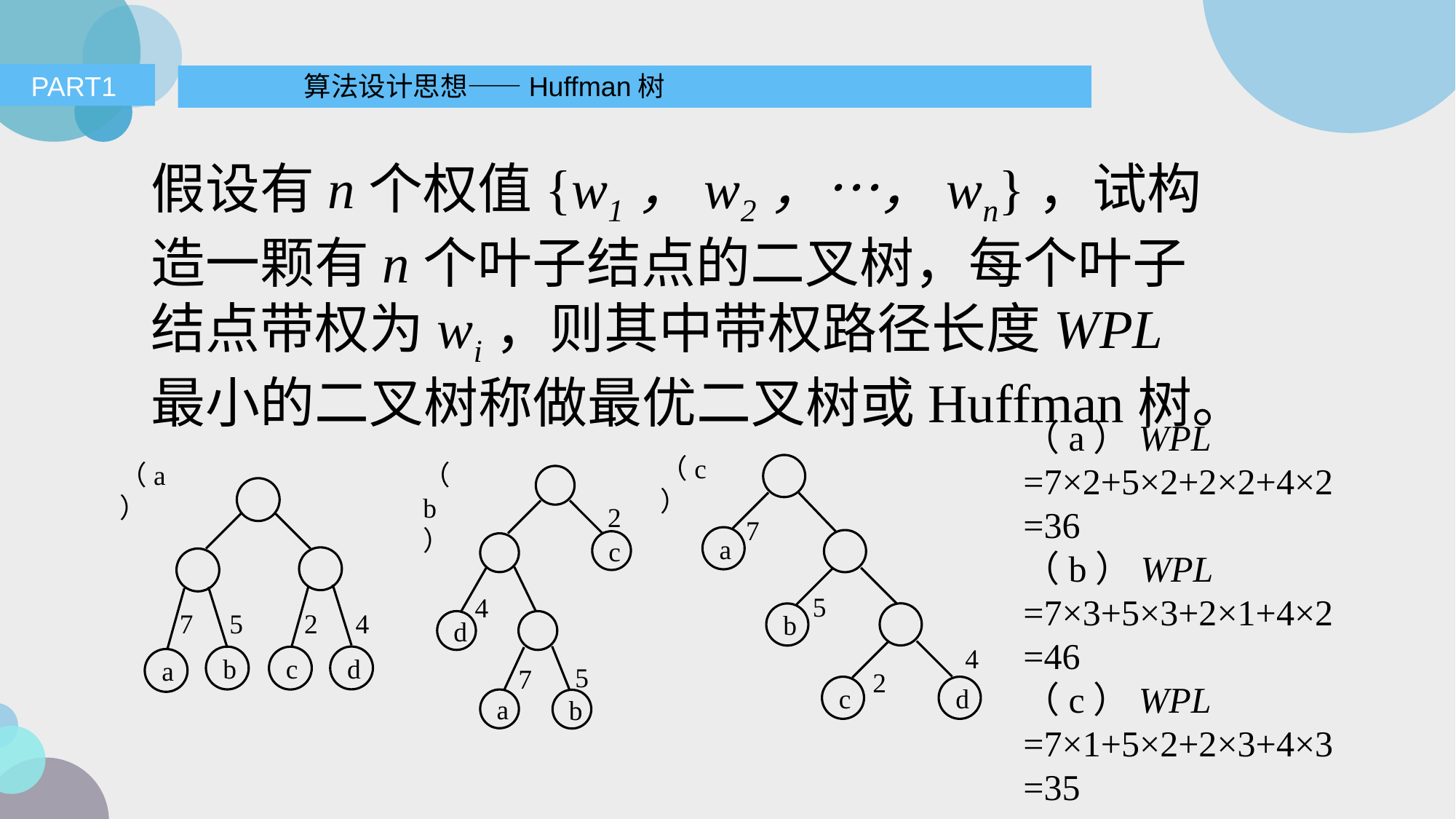

PART1
算法设计思想——Huffman树

假设有n个权值{w1，w2，…，wn}，试构造一颗有n个叶子结点的二叉树，每个叶子结点带权为wi，则其中带权路径长度WPL最小的二叉树称做最优二叉树或Huffman树。
（a）WPL
=7×2+5×2+2×2+4×2
=36
（b）WPL
=7×3+5×3+2×1+4×2
=46
（c）WPL
=7×1+5×2+2×3+4×3
=35
（c）

7
a

5

b
4
2
d
c
（b）

2
c

4

d
5
7
a
b
（a）

7
5
2
4
d
b
c
a